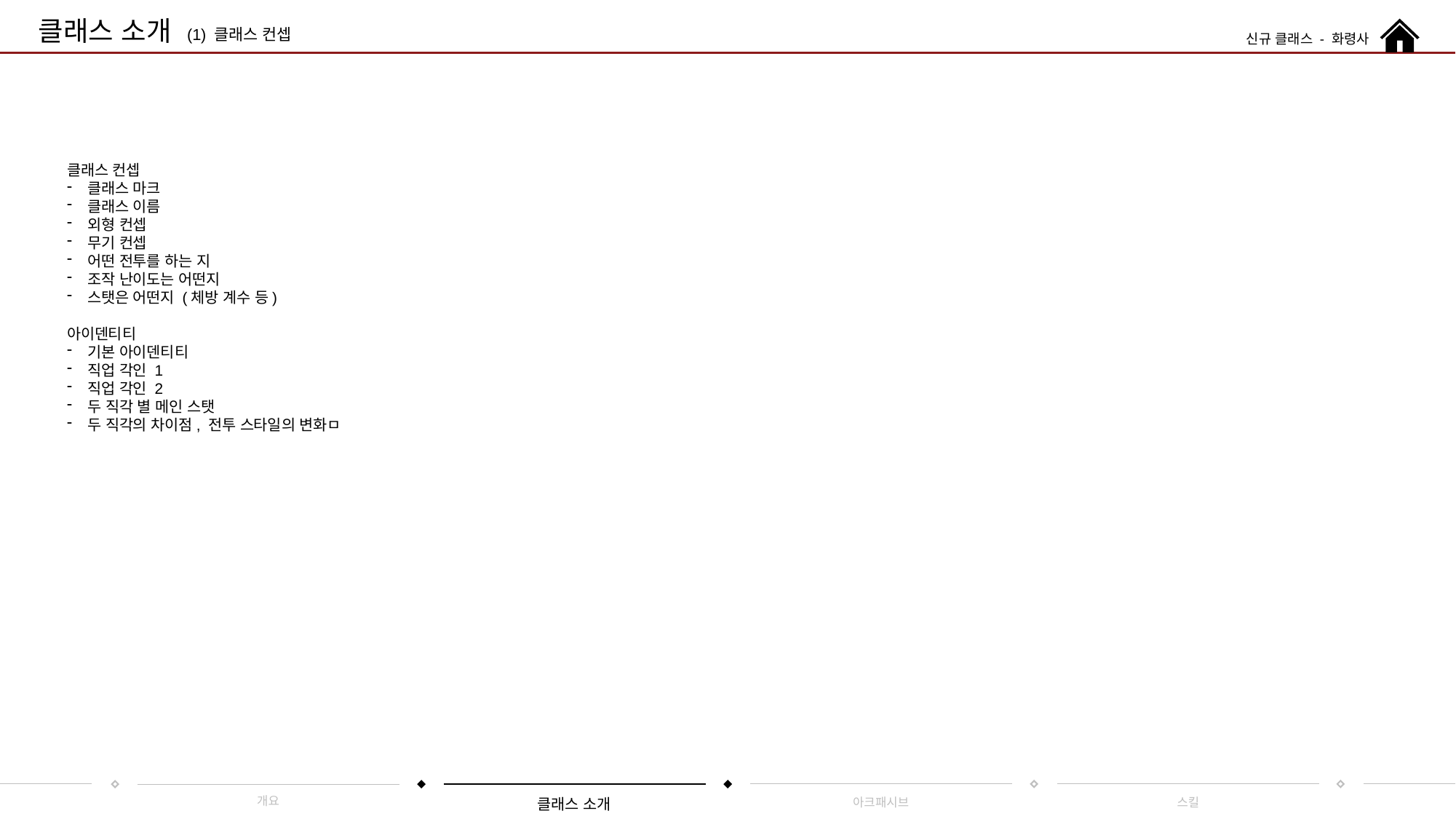

클래스 소개
(1) 클래스 컨셉

신규 클래스 - 화령사
클래스 컨셉
클래스 마크
클래스 이름
외형 컨셉
무기 컨셉
어떤 전투를 하는 지
조작 난이도는 어떤지
스탯은 어떤지 (체방 계수 등)

아이덴티티
기본 아이덴티티
직업 각인 1
직업 각인 2
두 직각 별 메인 스탯
두 직각의 차이점, 전투 스타일의 변화ㅁ

개요
클래스 소개
아크패시브
스킬